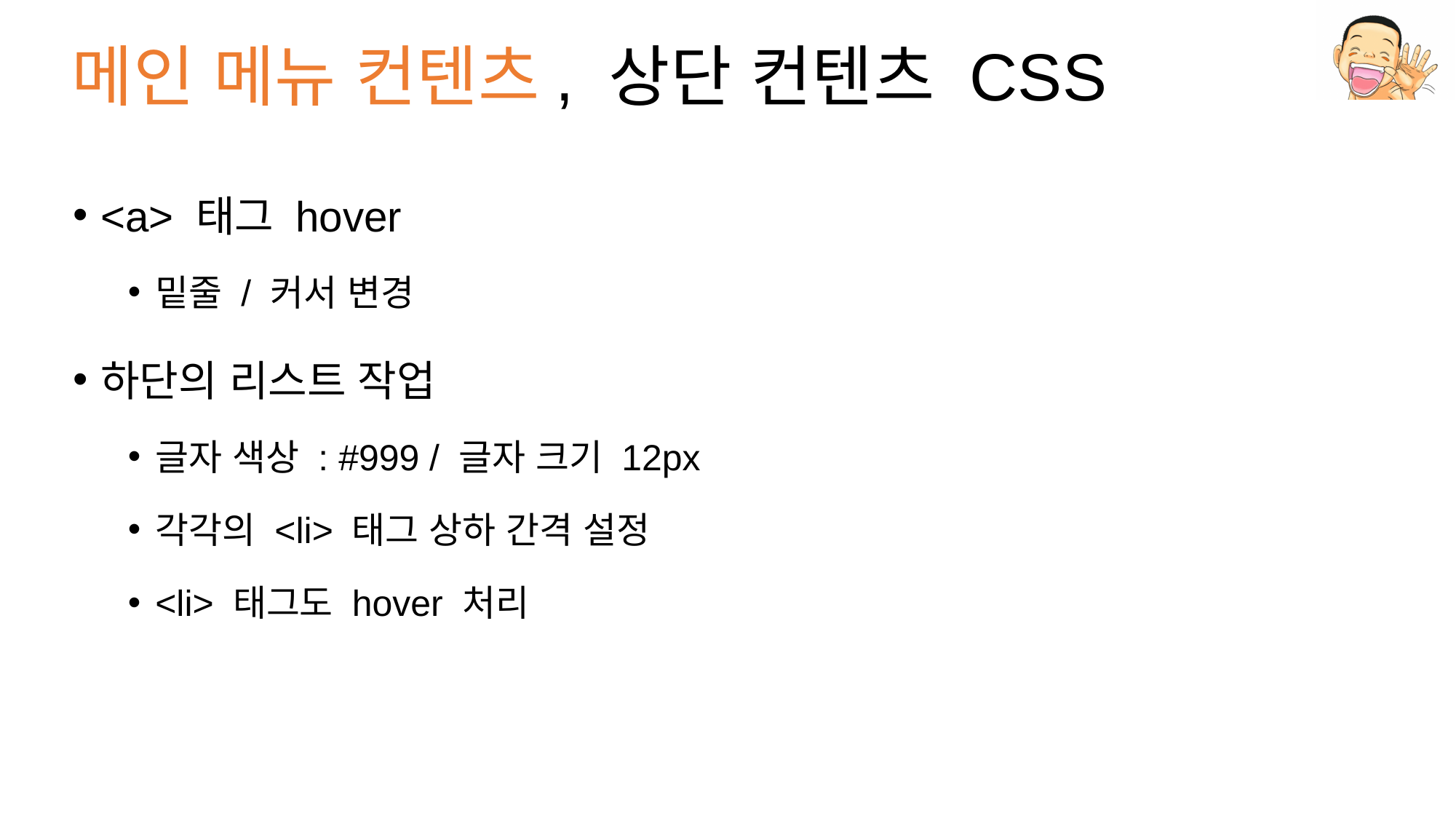

# 메인 메뉴 컨텐츠, 상단 컨텐츠 CSS
<a> 태그 hover
밑줄 / 커서 변경
하단의 리스트 작업
글자 색상 : #999 / 글자 크기 12px
각각의 <li> 태그 상하 간격 설정
<li> 태그도 hover 처리